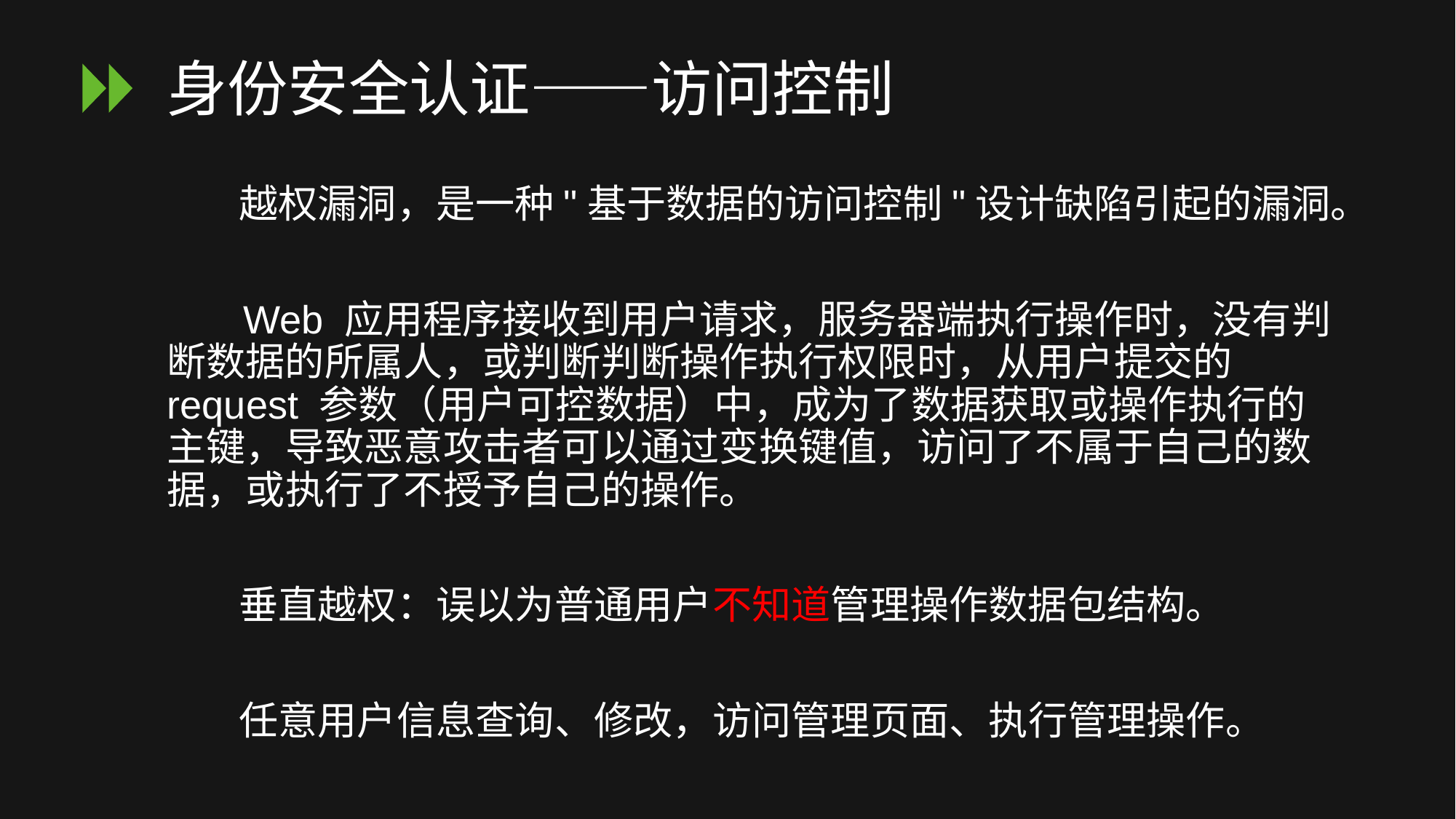

# 身份安全认证——访问控制
       越权漏洞，是一种"基于数据的访问控制"设计缺陷引起的漏洞。

       Web 应用程序接收到用户请求，服务器端执行操作时，没有判断数据的所属人，或判断判断操作执行权限时，从用户提交的 request 参数（用户可控数据）中，成为了数据获取或操作执行的主键，导致恶意攻击者可以通过变换键值，访问了不属于自己的数据，或执行了不授予自己的操作。

       垂直越权：误以为普通用户不知道管理操作数据包结构。

       任意用户信息查询、修改，访问管理页面、执行管理操作。